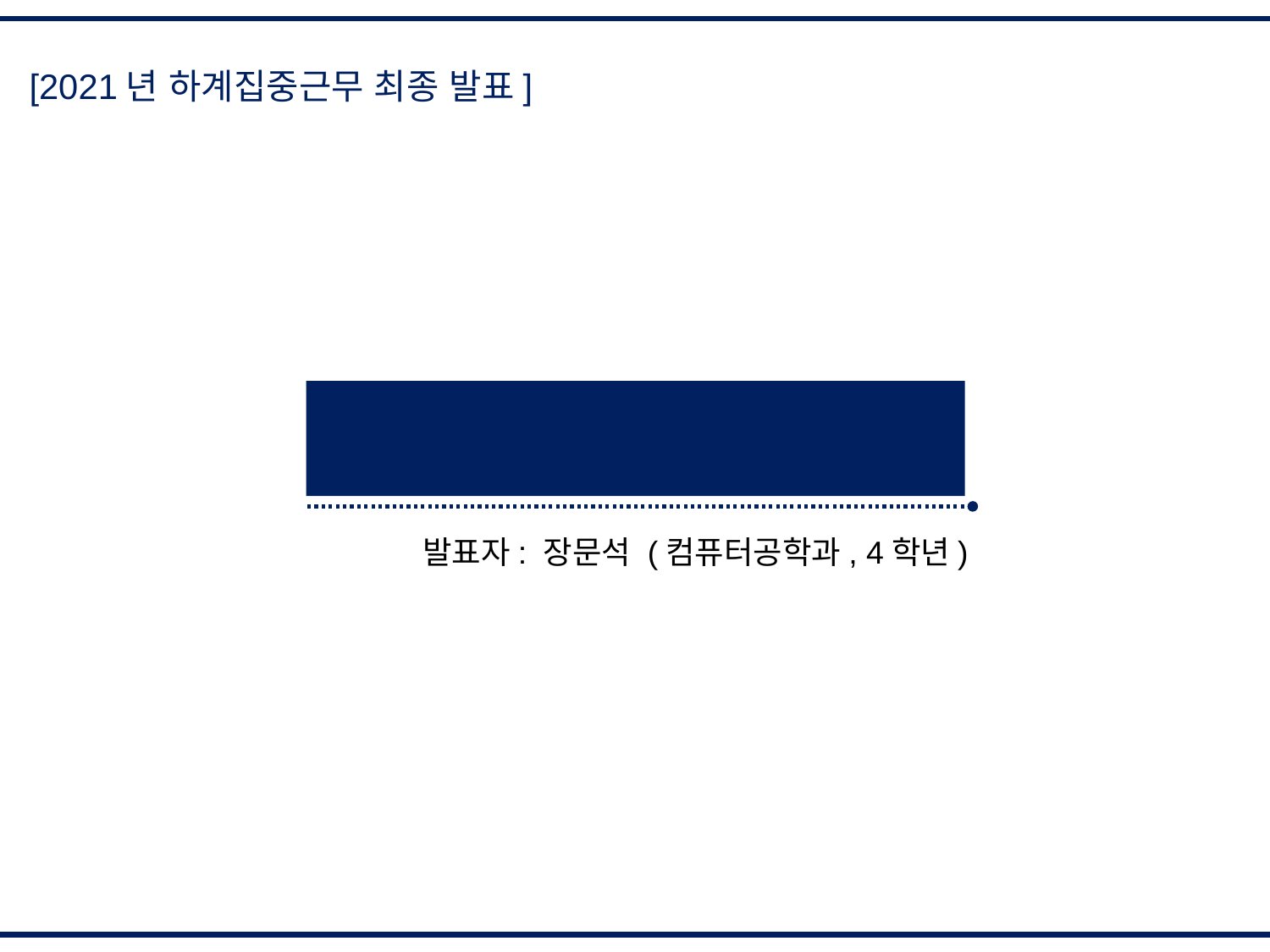

[2021년 하계집중근무 최종 발표]

식품정보 스캐너 앱
발표자: 장문석 (컴퓨터공학과, 4학년)